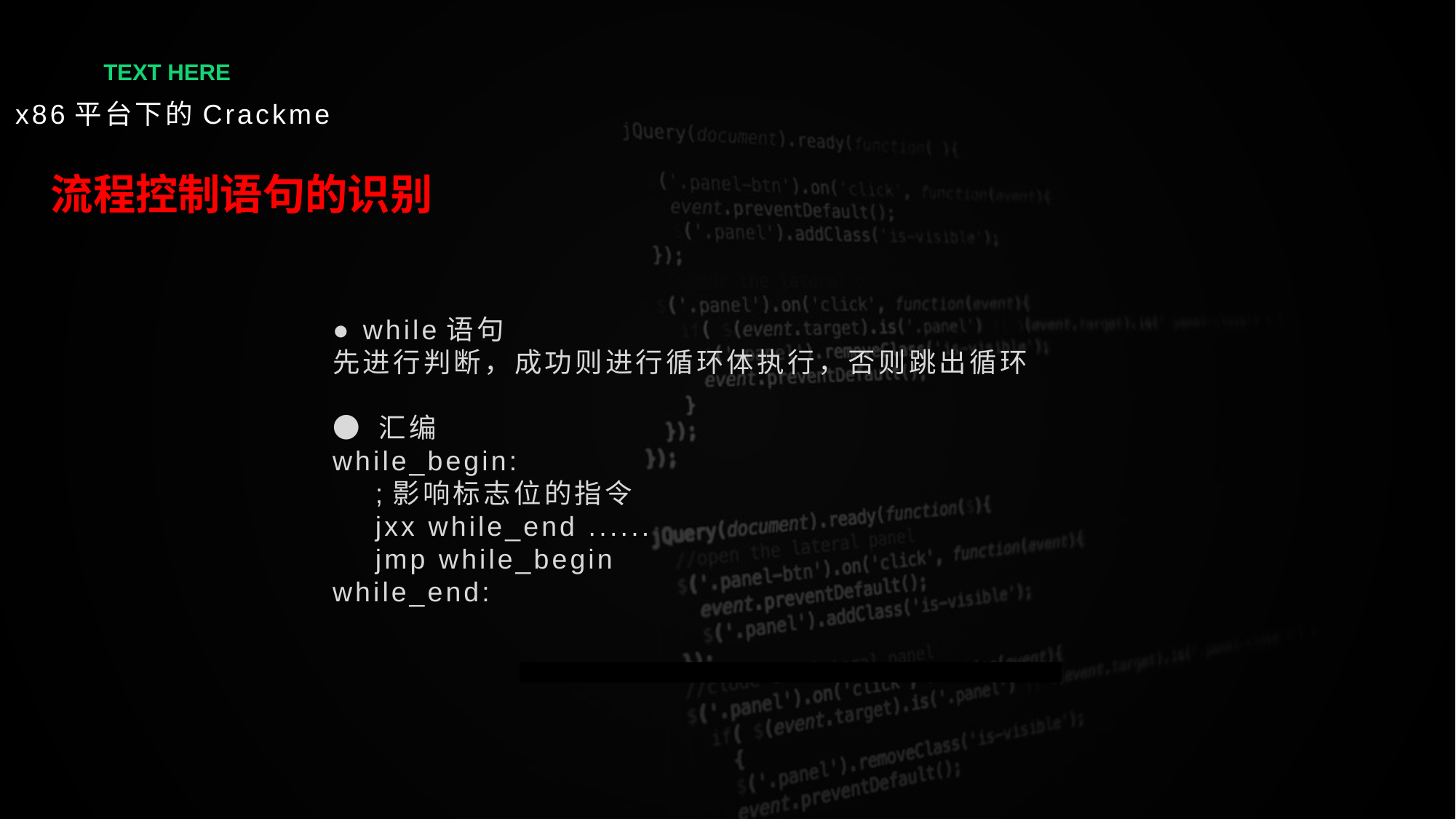

TEXT HERE
x86平台下的Crackme
流程控制语句的识别
● while语句
先进行判断，成功则进行循环体执行，否则跳出循环

● 汇编
while_begin:
    ;影响标志位的指令
    jxx while_end ......
    jmp while_begin
while_end: